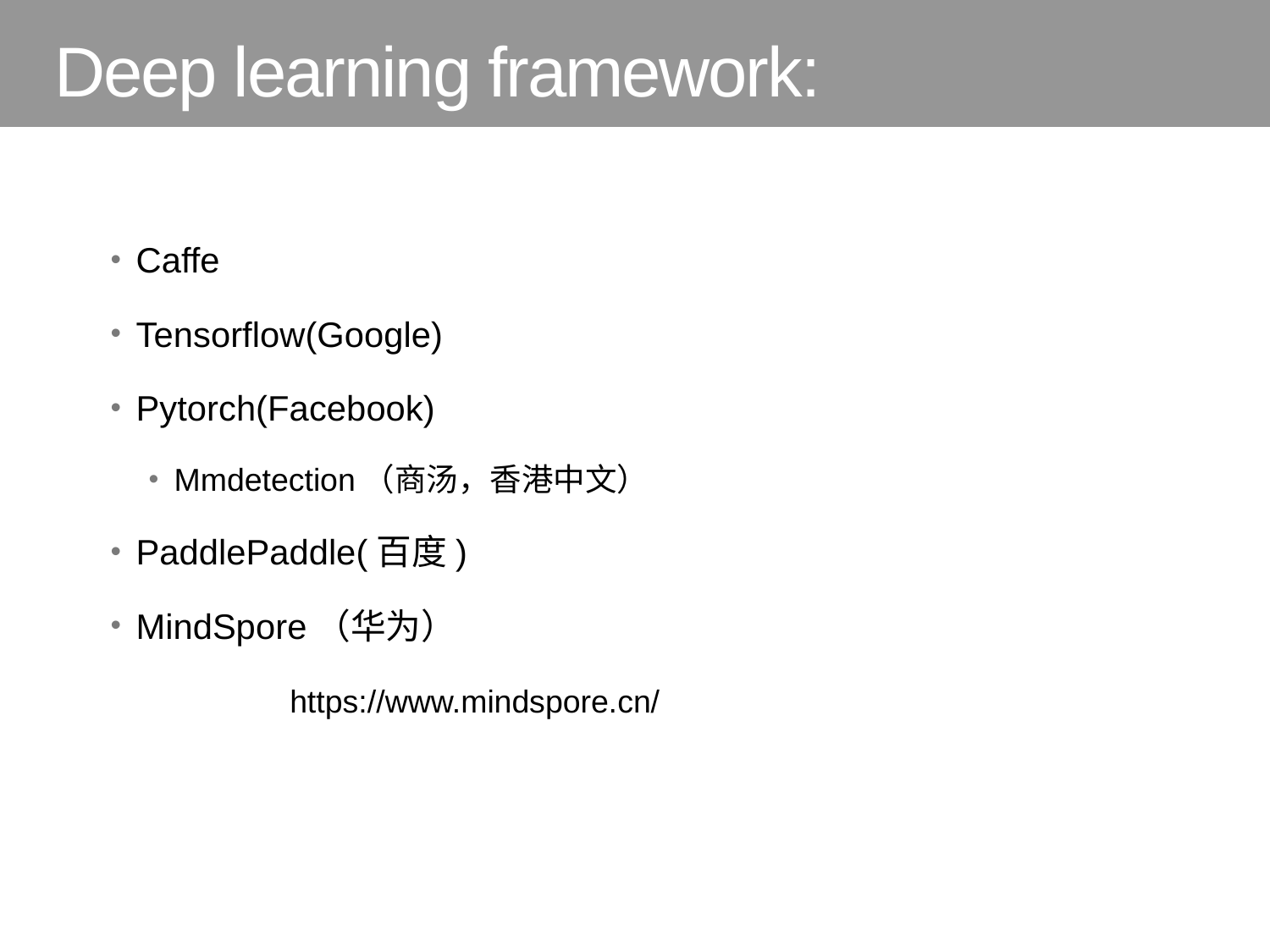

# Deep learning framework:

Caffe
Tensorflow(Google)
Pytorch(Facebook)
Mmdetection（商汤，香港中文）
PaddlePaddle(百度)
MindSpore（华为）
https://www.mindspore.cn/